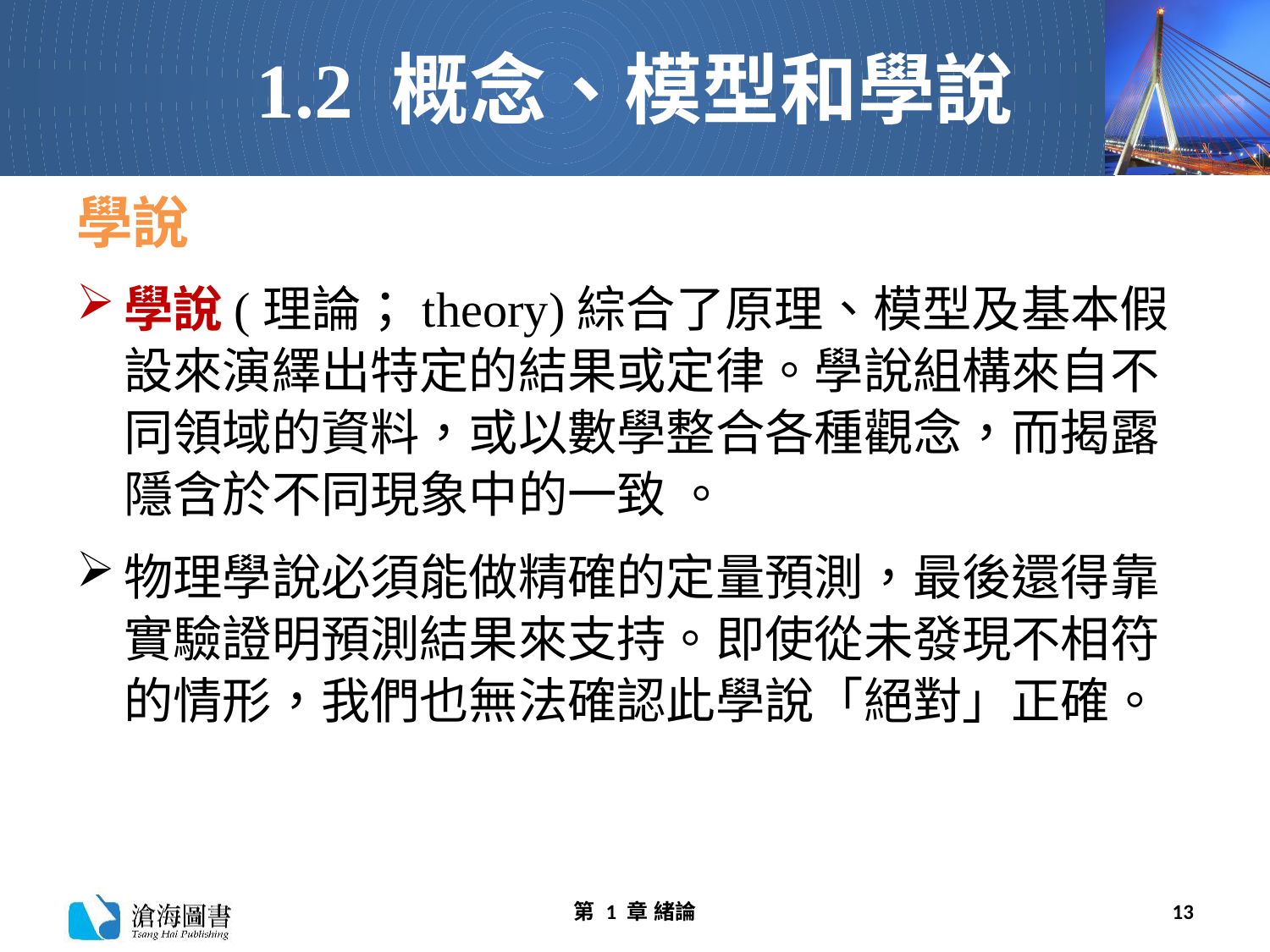

# 1.2 概念、模型和學說
學說
學說(理論；theory)綜合了原理、模型及基本假設來演繹出特定的結果或定律。學說組構來自不同領域的資料，或以數學整合各種觀念，而揭露隱含於不同現象中的一致 。
物理學說必須能做精確的定量預測，最後還得靠實驗證明預測結果來支持。即使從未發現不相符的情形，我們也無法確認此學說「絕對」正確。

第 1 章 緒論
13